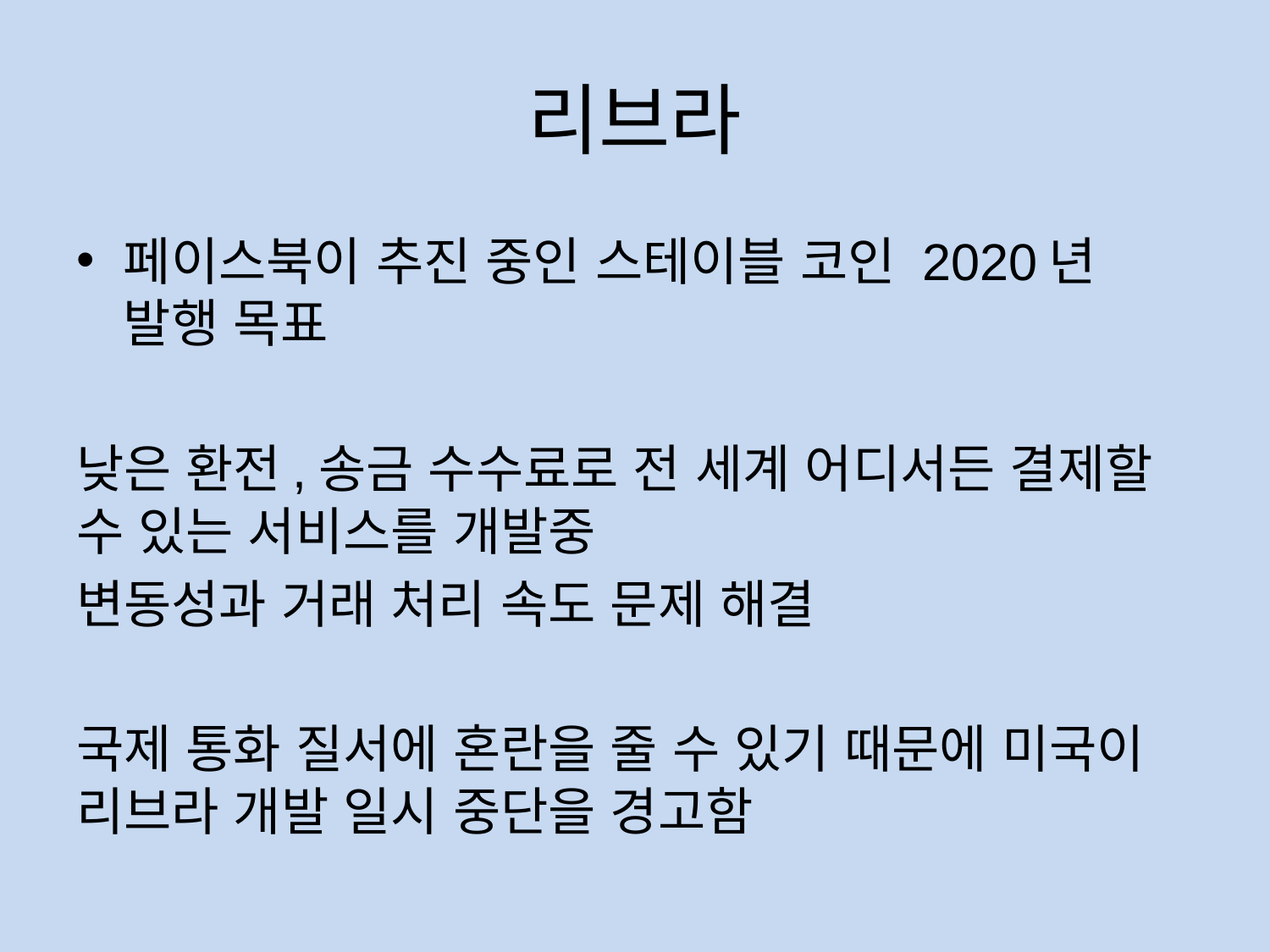

# 리브라
페이스북이 추진 중인 스테이블 코인 2020년 발행 목표

낮은 환전,송금 수수료로 전 세계 어디서든 결제할 수 있는 서비스를 개발중
변동성과 거래 처리 속도 문제 해결

국제 통화 질서에 혼란을 줄 수 있기 때문에 미국이 리브라 개발 일시 중단을 경고함